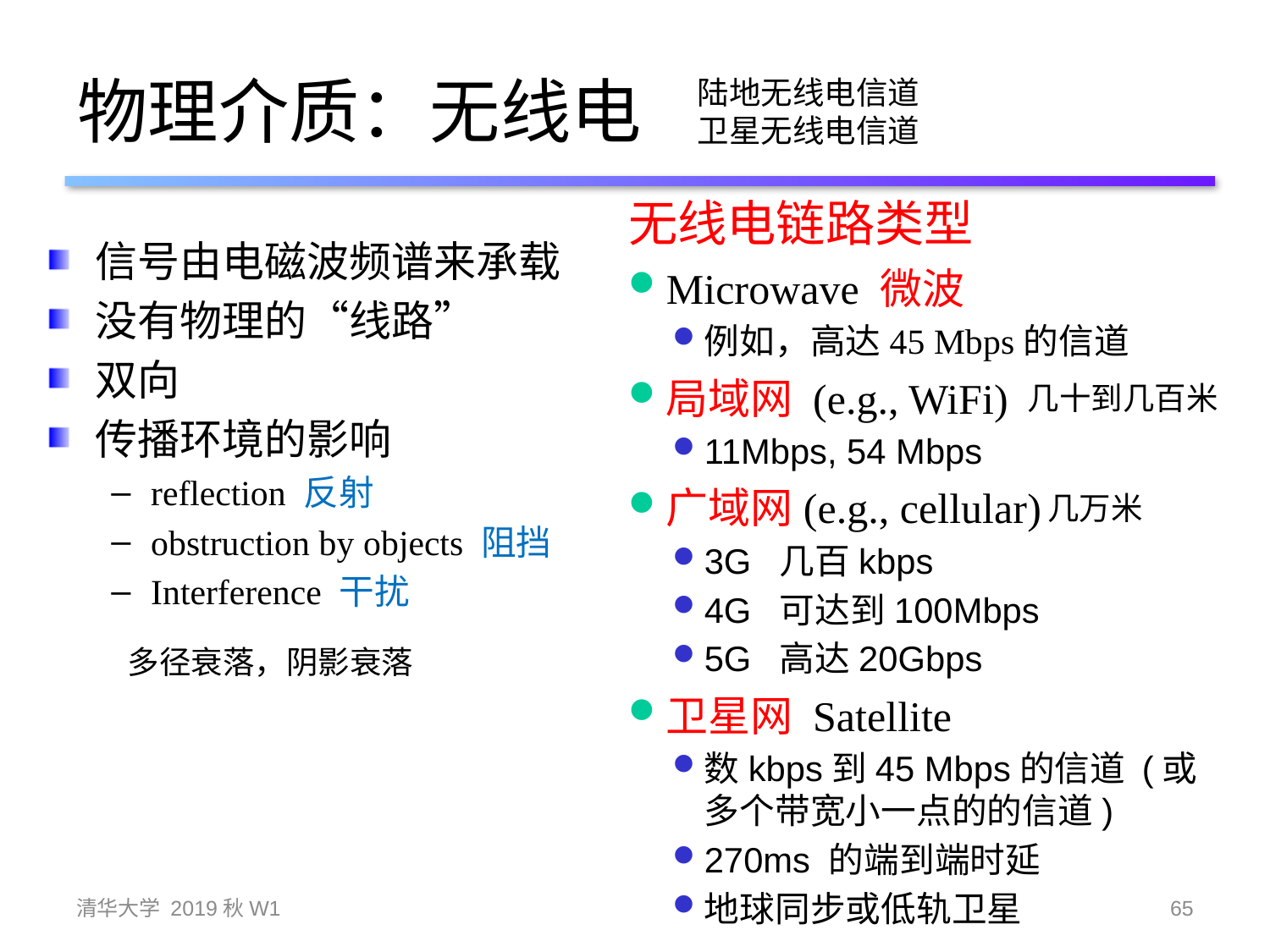

# 物理介质：无线电
陆地无线电信道
卫星无线电信道
无线电链路类型
Microwave 微波
例如，高达45 Mbps的信道
局域网 (e.g., WiFi)
11Mbps, 54 Mbps
广域网(e.g., cellular)
3G  几百kbps
4G  可达到100Mbps
5G  高达20Gbps
卫星网 Satellite
数kbps到45 Mbps的信道 (或多个带宽小一点的的信道)
270ms 的端到端时延
地球同步或低轨卫星
信号由电磁波频谱来承载
没有物理的“线路”
双向
传播环境的影响
reflection 反射
obstruction by objects 阻挡
Interference 干扰
几十到几百米
几万米
多径衰落，阴影衰落
清华大学 2019秋W1
65